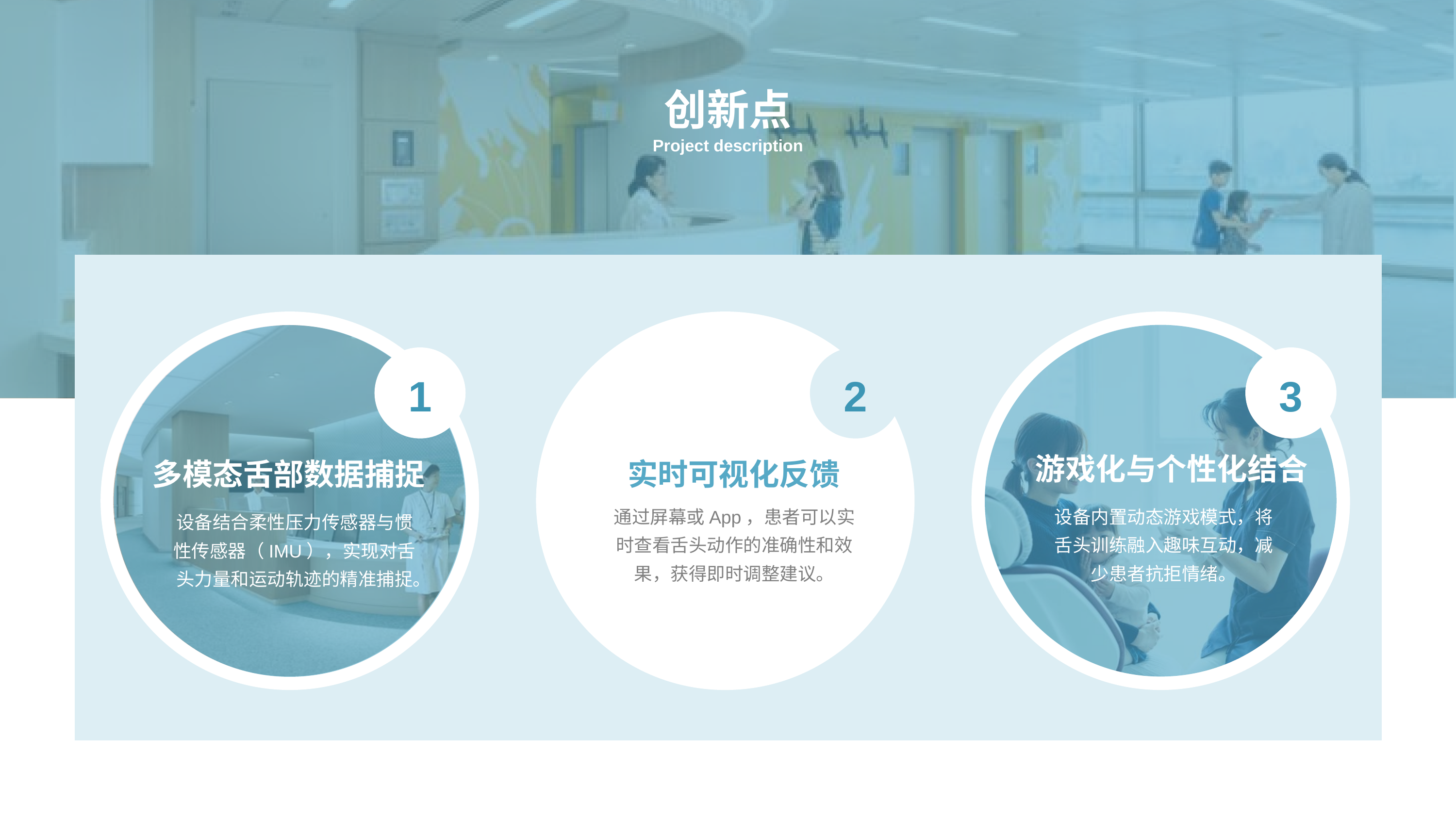

创新点
Project description

1
2
3
游戏化与个性化结合
多模态舌部数据捕捉
实时可视化反馈
通过屏幕或App，患者可以实时查看舌头动作的准确性和效果，获得即时调整建议。
设备内置动态游戏模式，将舌头训练融入趣味互动，减少患者抗拒情绪。
设备结合柔性压力传感器与惯性传感器（IMU），实现对舌头力量和运动轨迹的精准捕捉。